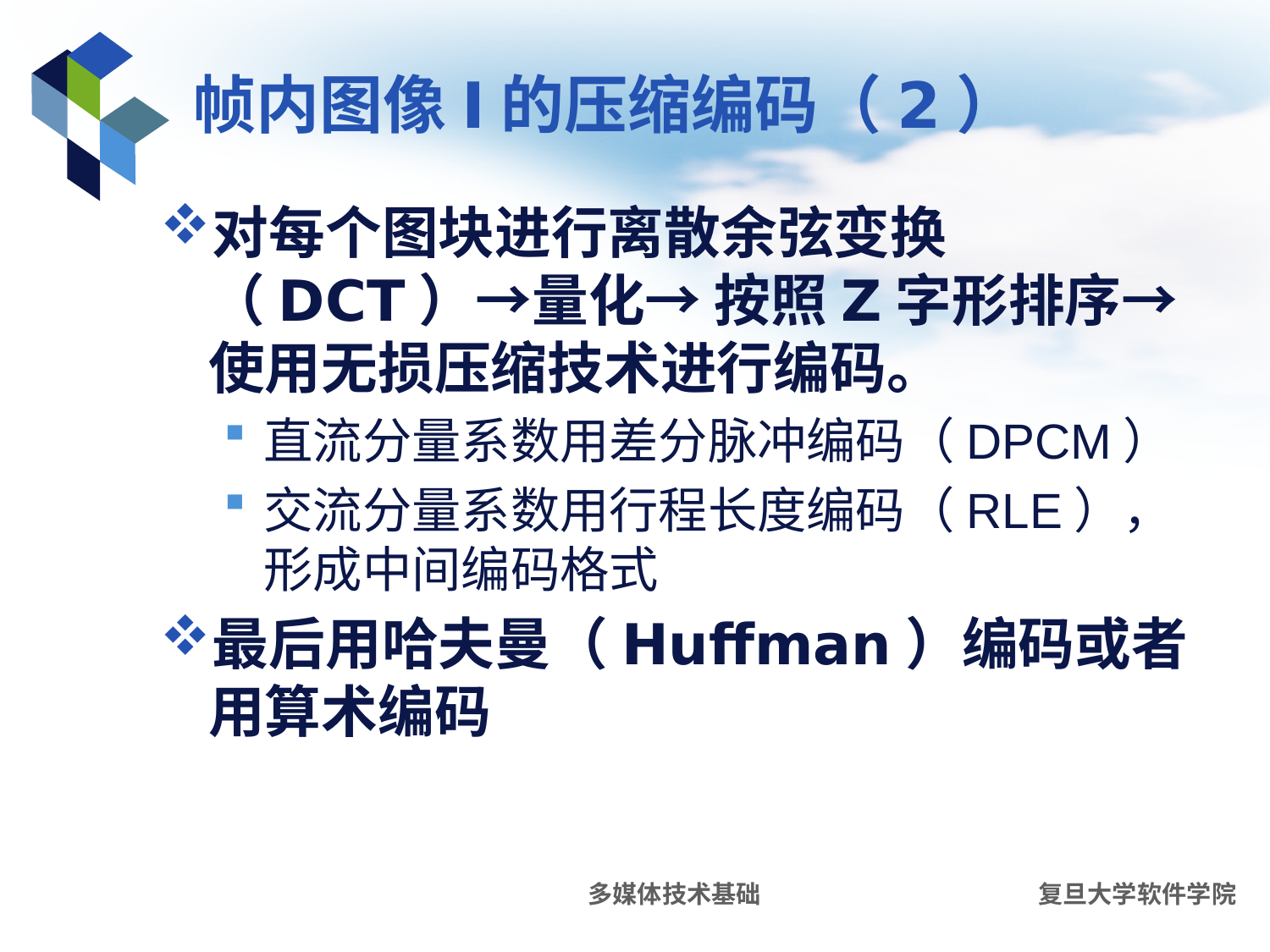

# 帧内图像I的压缩编码（2）
对每个图块进行离散余弦变换（DCT）→量化→ 按照Z字形排序→使用无损压缩技术进行编码。
直流分量系数用差分脉冲编码（DPCM）
交流分量系数用行程长度编码（RLE），形成中间编码格式
最后用哈夫曼（Huffman）编码或者用算术编码
多媒体技术基础